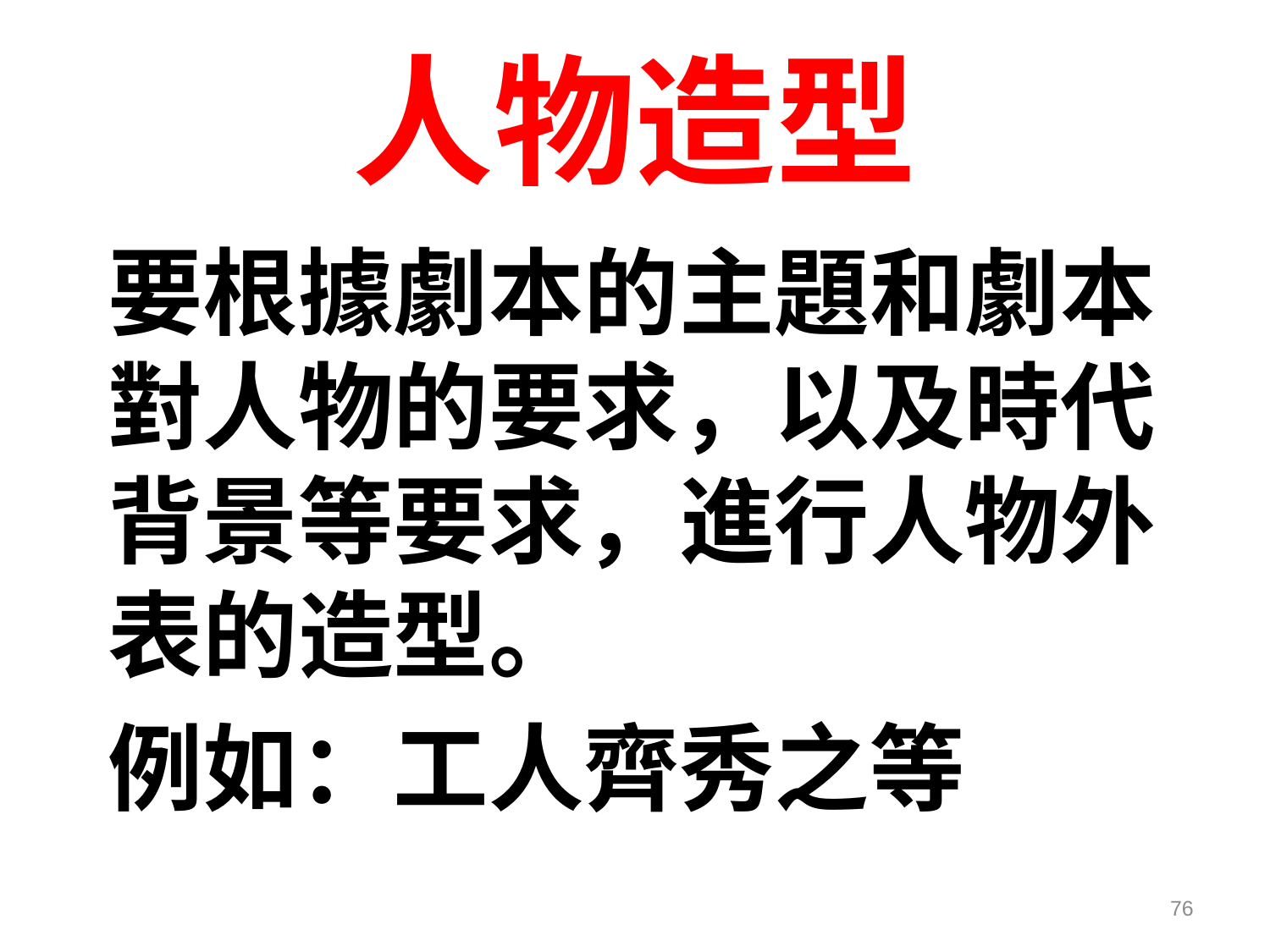

# 人物造型
要根據劇本的主題和劇本對人物的要求，以及時代背景等要求，進行人物外表的造型。
例如：工人齊秀之等
76